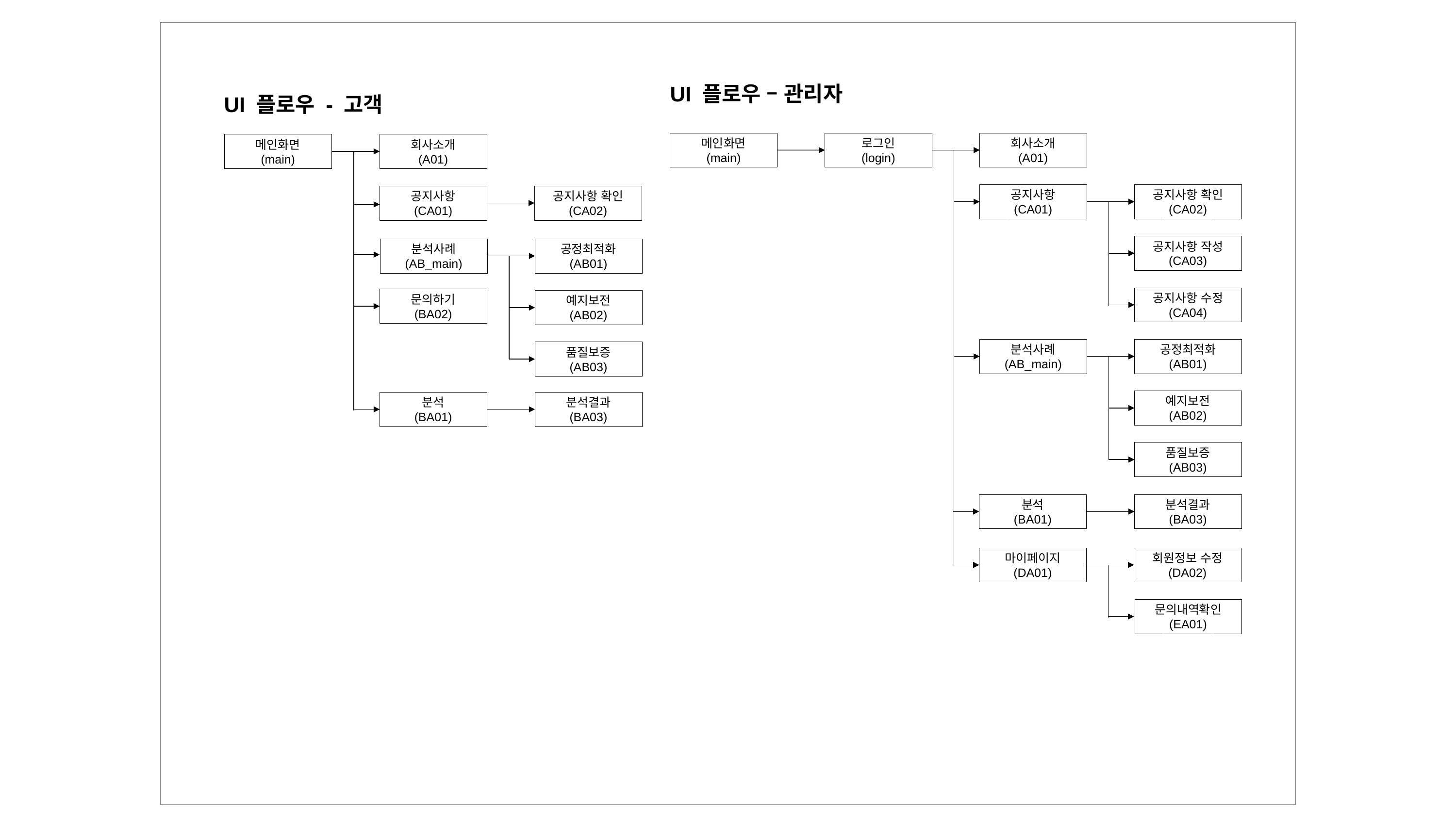

UI 플로우 – 관리자
UI 플로우 - 고객
메인화면
(main)
로그인
(login)
회사소개
(A01)
회사소개
(A01)
메인화면
(main)
공지사항
(CA01)
공지사항 확인
(CA02)
공지사항 확인
(CA02)
공지사항
(CA01)
공지사항 작성
(CA03)
분석사례
(AB_main)
공정최적화
(AB01)
공지사항 수정
(CA04)
문의하기
(BA02)
예지보전
(AB02)
분석사례
(AB_main)
공정최적화
(AB01)
품질보증
(AB03)
예지보전
(AB02)
분석결과
(BA03)
분석
(BA01)
품질보증
(AB03)
분석결과
(BA03)
분석
(BA01)
회원정보 수정
(DA02)
마이페이지
(DA01)
문의내역확인
(EA01)